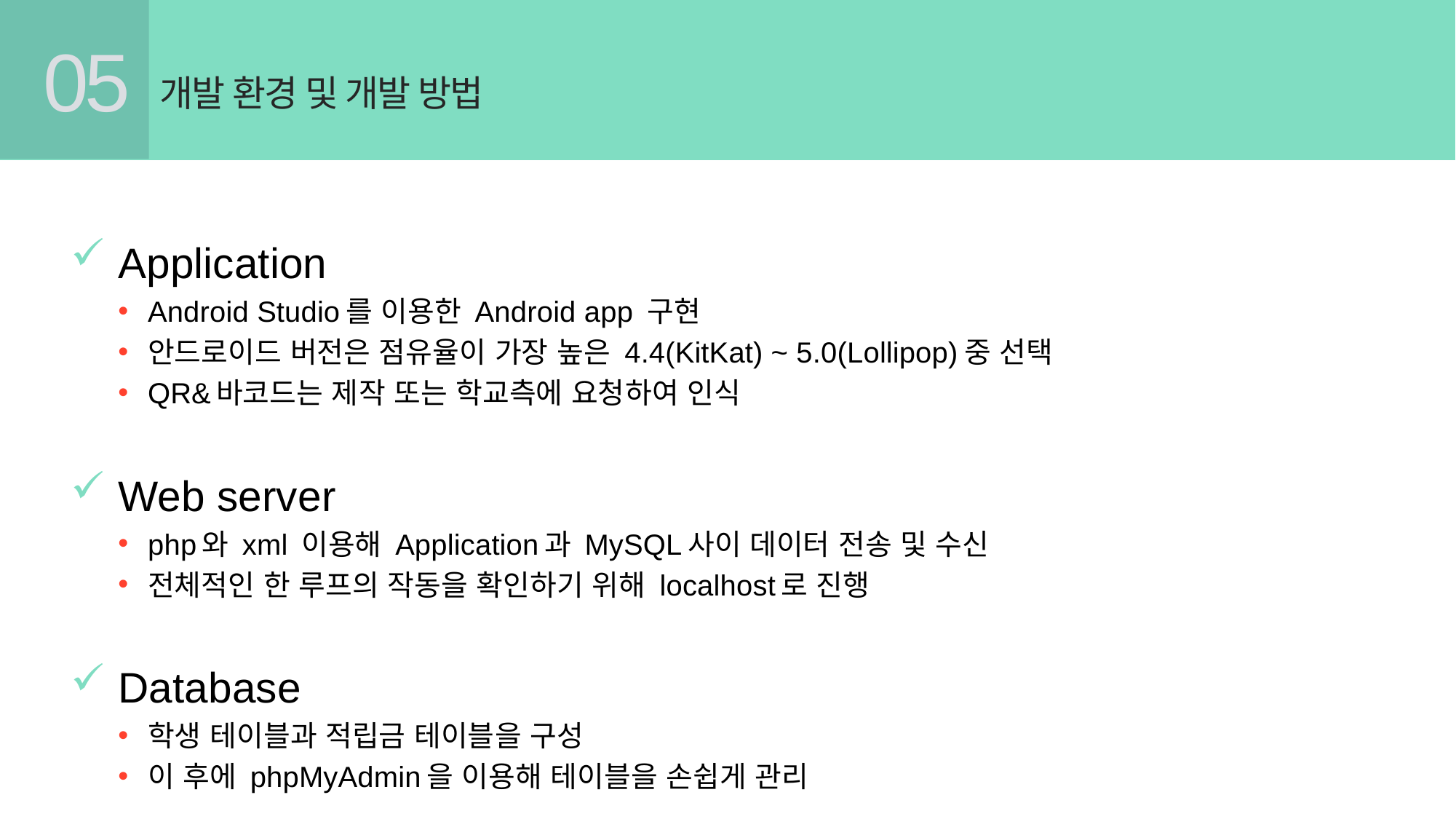

05
개발 환경 및 개발 방법

 Application
Android Studio를 이용한 Android app 구현
안드로이드 버전은 점유율이 가장 높은 4.4(KitKat) ~ 5.0(Lollipop)중 선택
QR&바코드는 제작 또는 학교측에 요청하여 인식

 Web server
php와 xml 이용해 Application과 MySQL사이 데이터 전송 및 수신
전체적인 한 루프의 작동을 확인하기 위해 localhost로 진행

 Database
학생 테이블과 적립금 테이블을 구성
이 후에 phpMyAdmin을 이용해 테이블을 손쉽게 관리